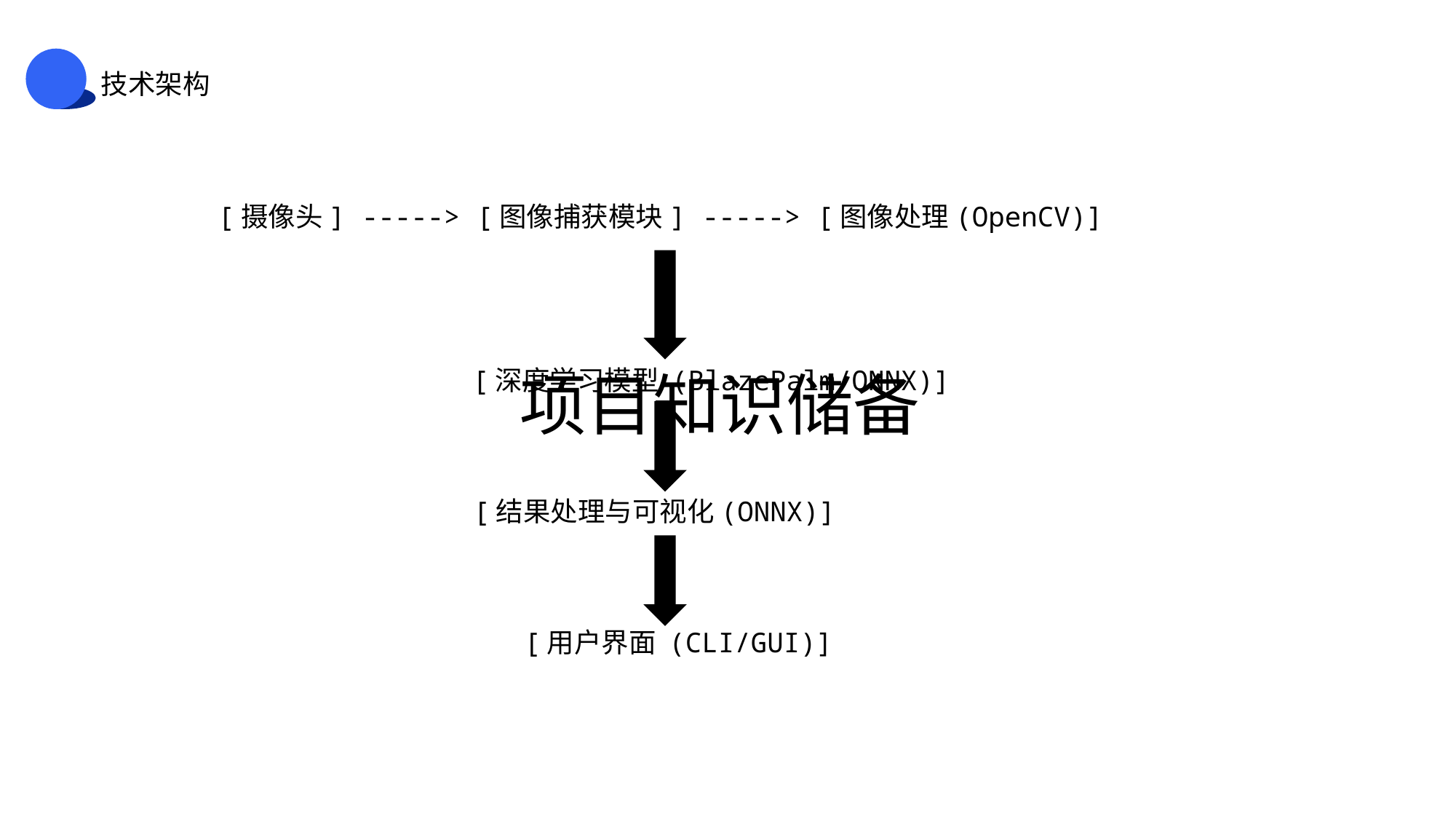

技术架构
[摄像头] -----> [图像捕获模块] -----> [图像处理(OpenCV)]

             [深度学习模型 (BlazePalm/ONNX)]

             [结果处理与可视化(ONNX)]

         [用户界面 (CLI/GUI)]

项目知识储备